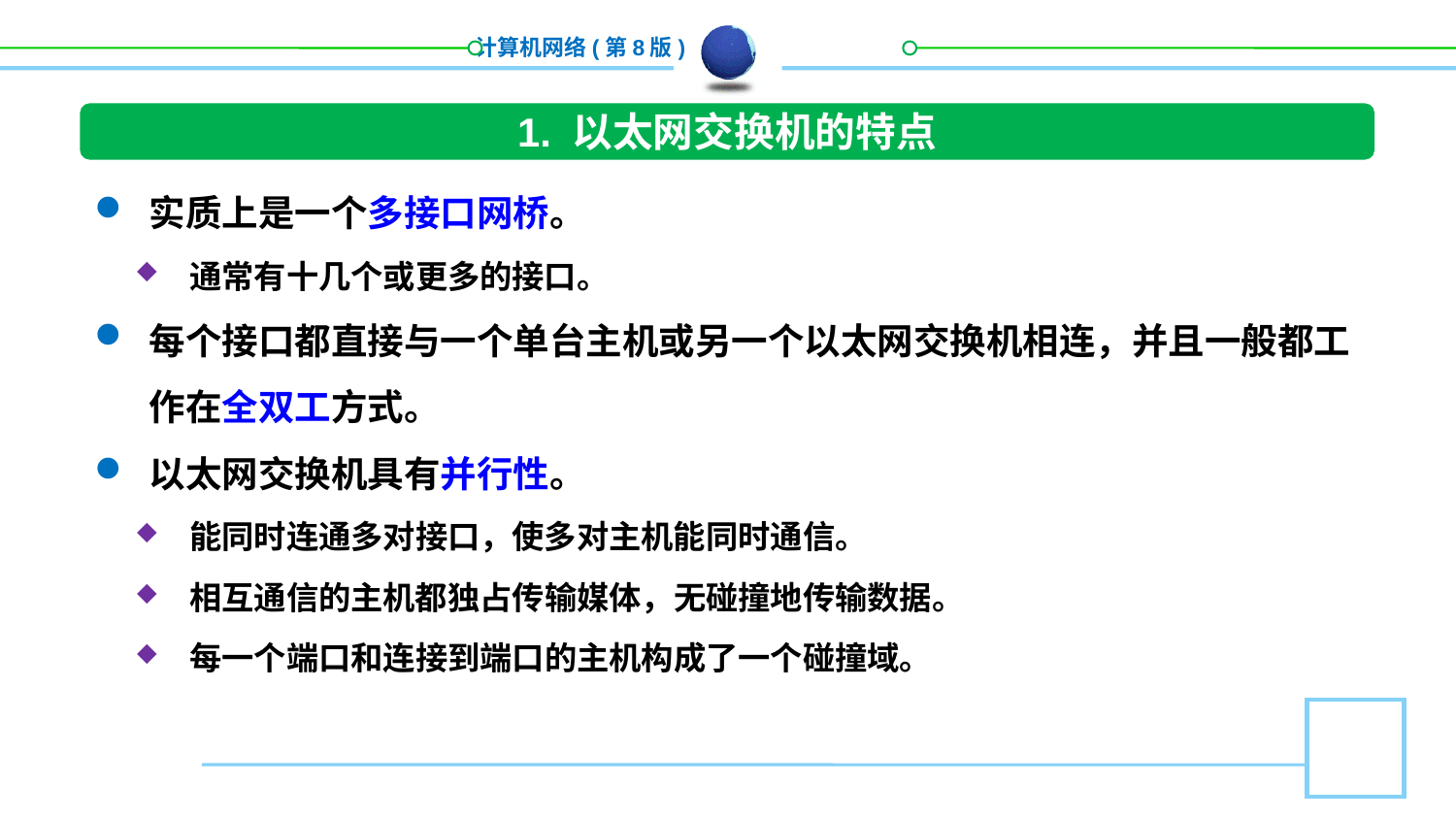

1. 以太网交换机的特点

实质上是一个多接口网桥。
通常有十几个或更多的接口。
每个接口都直接与一个单台主机或另一个以太网交换机相连，并且一般都工作在全双工方式。
以太网交换机具有并行性。
能同时连通多对接口，使多对主机能同时通信。
相互通信的主机都独占传输媒体，无碰撞地传输数据。
每一个端口和连接到端口的主机构成了一个碰撞域。